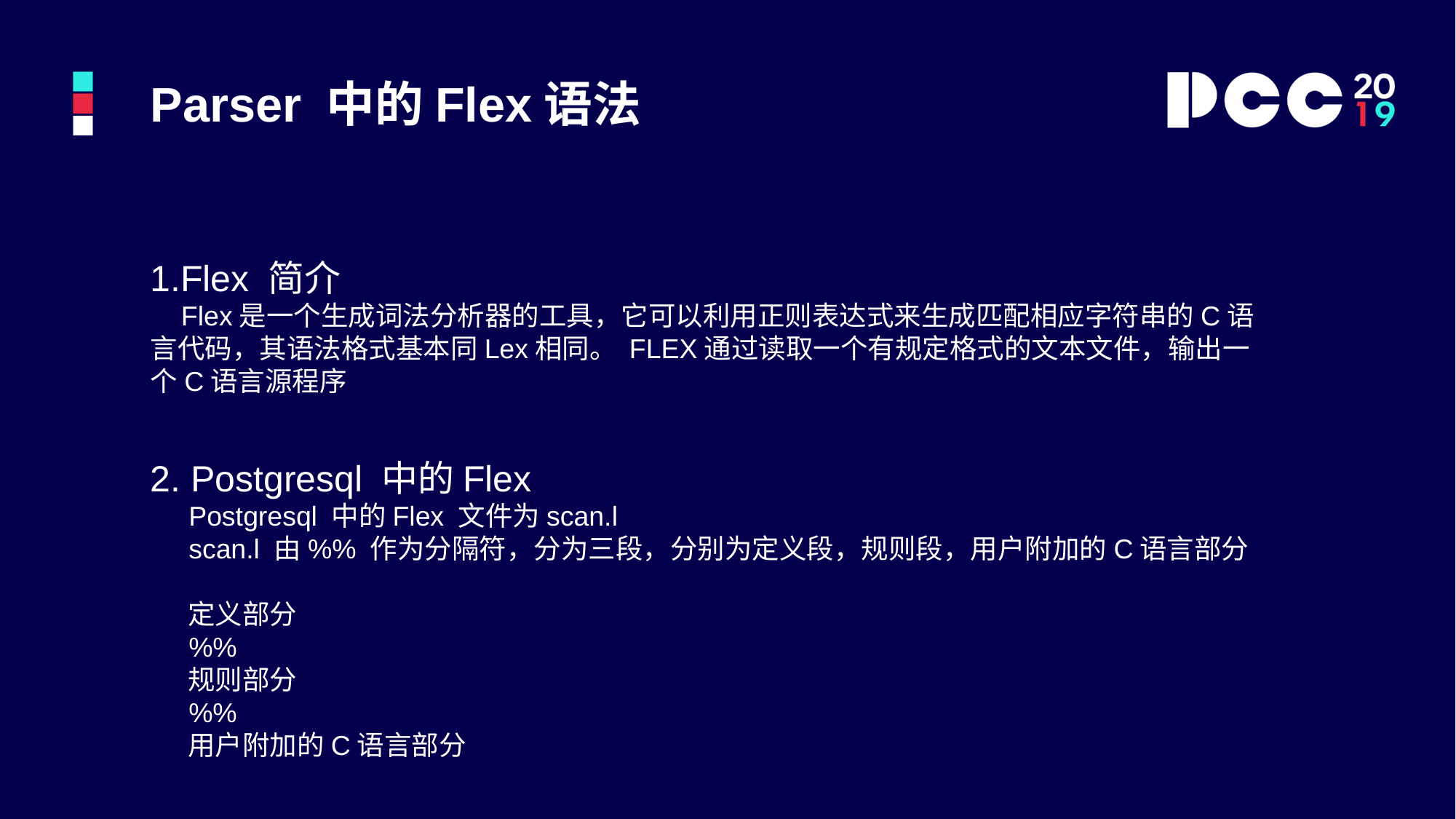

Parser 中的Flex语法
1.Flex 简介
    Flex是一个生成词法分析器的工具，它可以利用正则表达式来生成匹配相应字符串的C语言代码，其语法格式基本同Lex相同。 FLEX通过读取一个有规定格式的文本文件，输出一个C语言源程序

2. Postgresql 中的Flex
     Postgresql 中的Flex 文件为scan.l
     scan.l 由%% 作为分隔符，分为三段，分别为定义段，规则段，用户附加的C语言部分

     定义部分
     %%
     规则部分
     %%
     用户附加的C语言部分